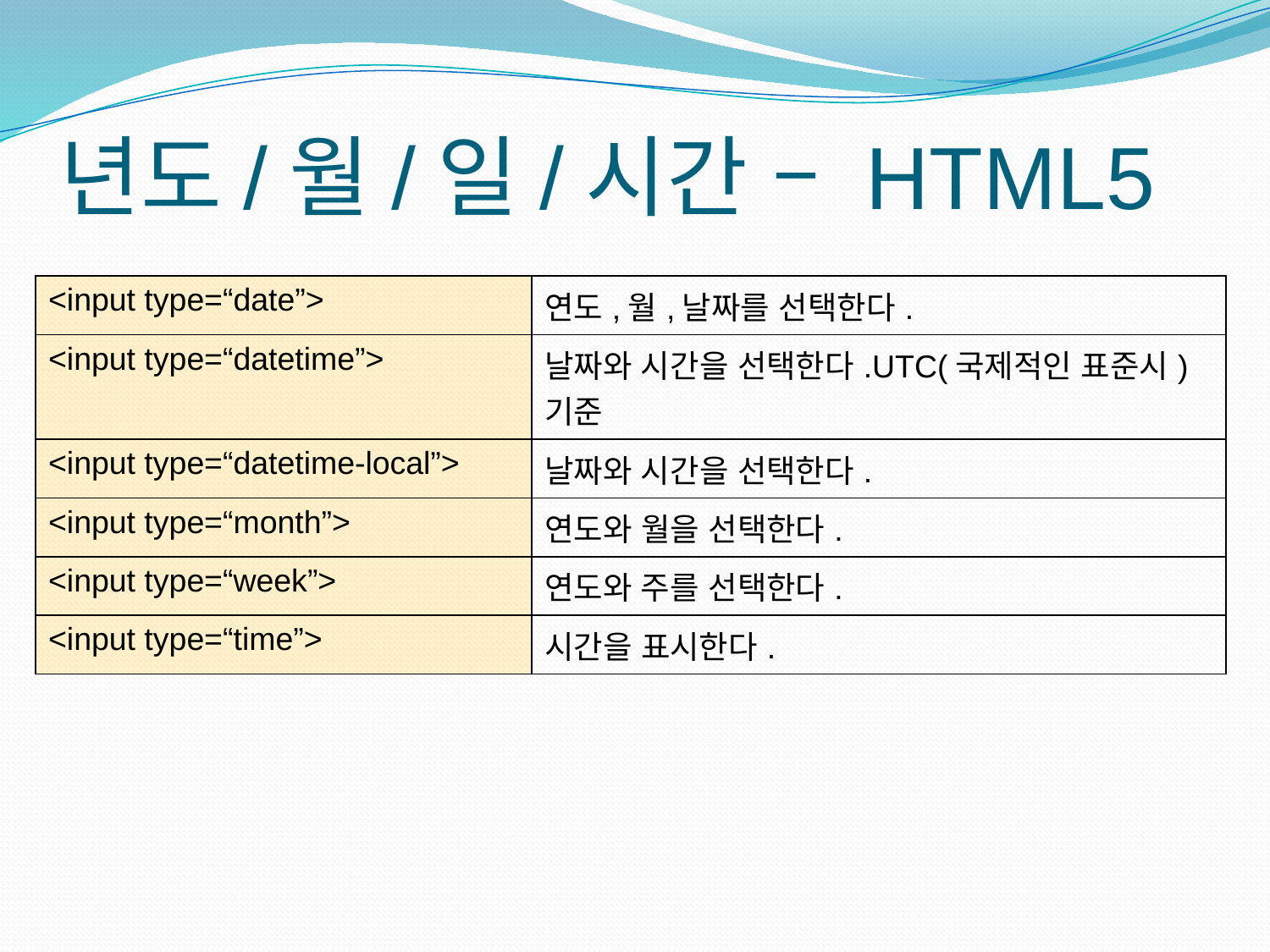

# 년도/월/일/시간 – HTML5
| <input type=“date”> | 연도,월,날짜를 선택한다. |
| --- | --- |
| <input type=“datetime”> | 날짜와 시간을 선택한다.UTC(국제적인 표준시) 기준 |
| <input type=“datetime-local”> | 날짜와 시간을 선택한다. |
| <input type=“month”> | 연도와 월을 선택한다. |
| <input type=“week”> | 연도와 주를 선택한다. |
| <input type=“time”> | 시간을 표시한다. |